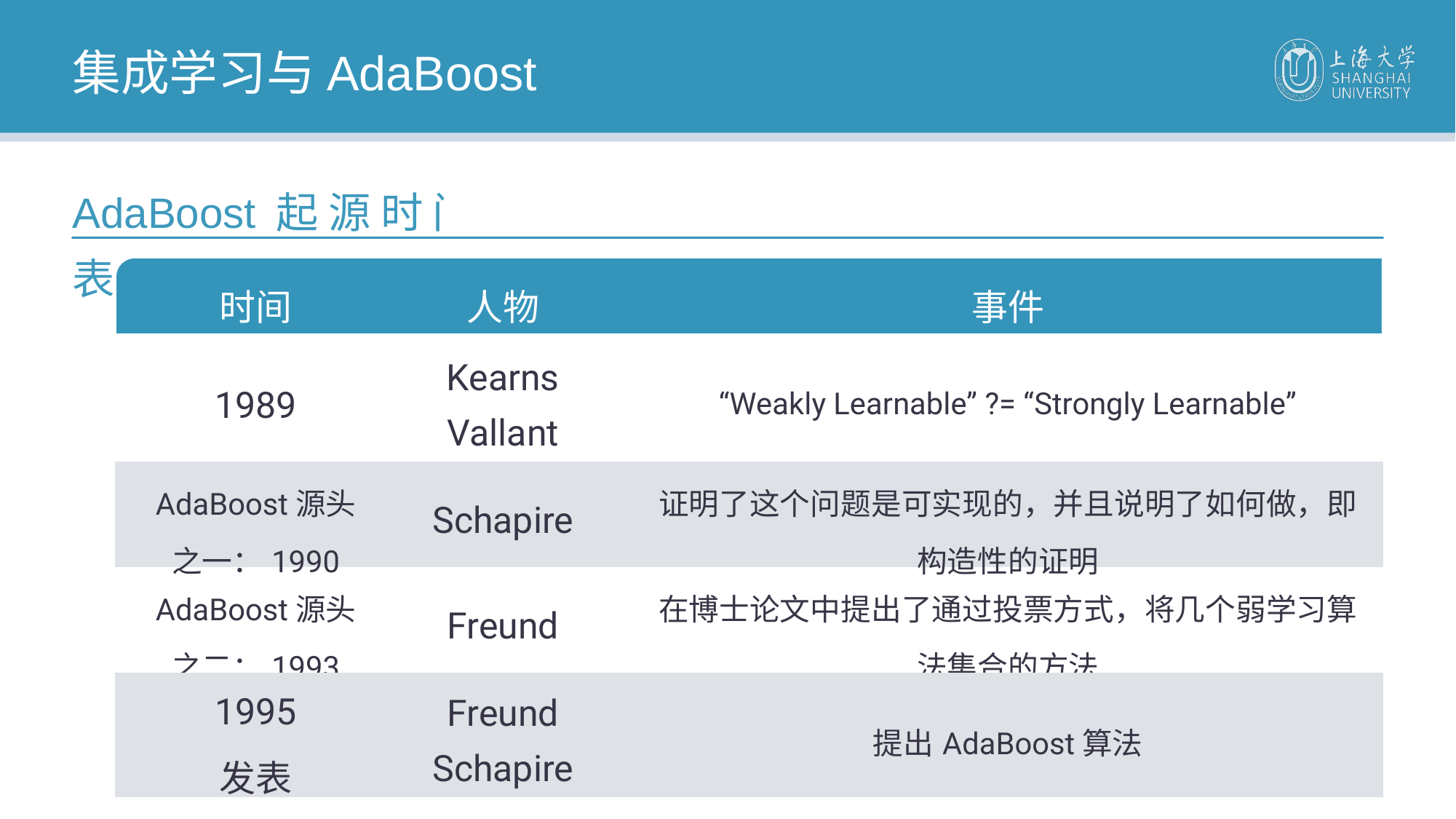

集成学习与AdaBoost
AdaBoost起源时间表

| 时间 | 人物 | 事件 |
| --- | --- | --- |
| 1989 | Kearns Vallant | “Weakly Learnable” ?= “Strongly Learnable” |
| AdaBoost源头之一：1990 | Schapire | 证明了这个问题是可实现的，并且说明了如何做，即构造性的证明 |
| AdaBoost源头之二：1993 | Freund | 在博士论文中提出了通过投票方式，将几个弱学习算法集合的方法 |
| 1995 发表 | Freund Schapire | 提出AdaBoost算法 |